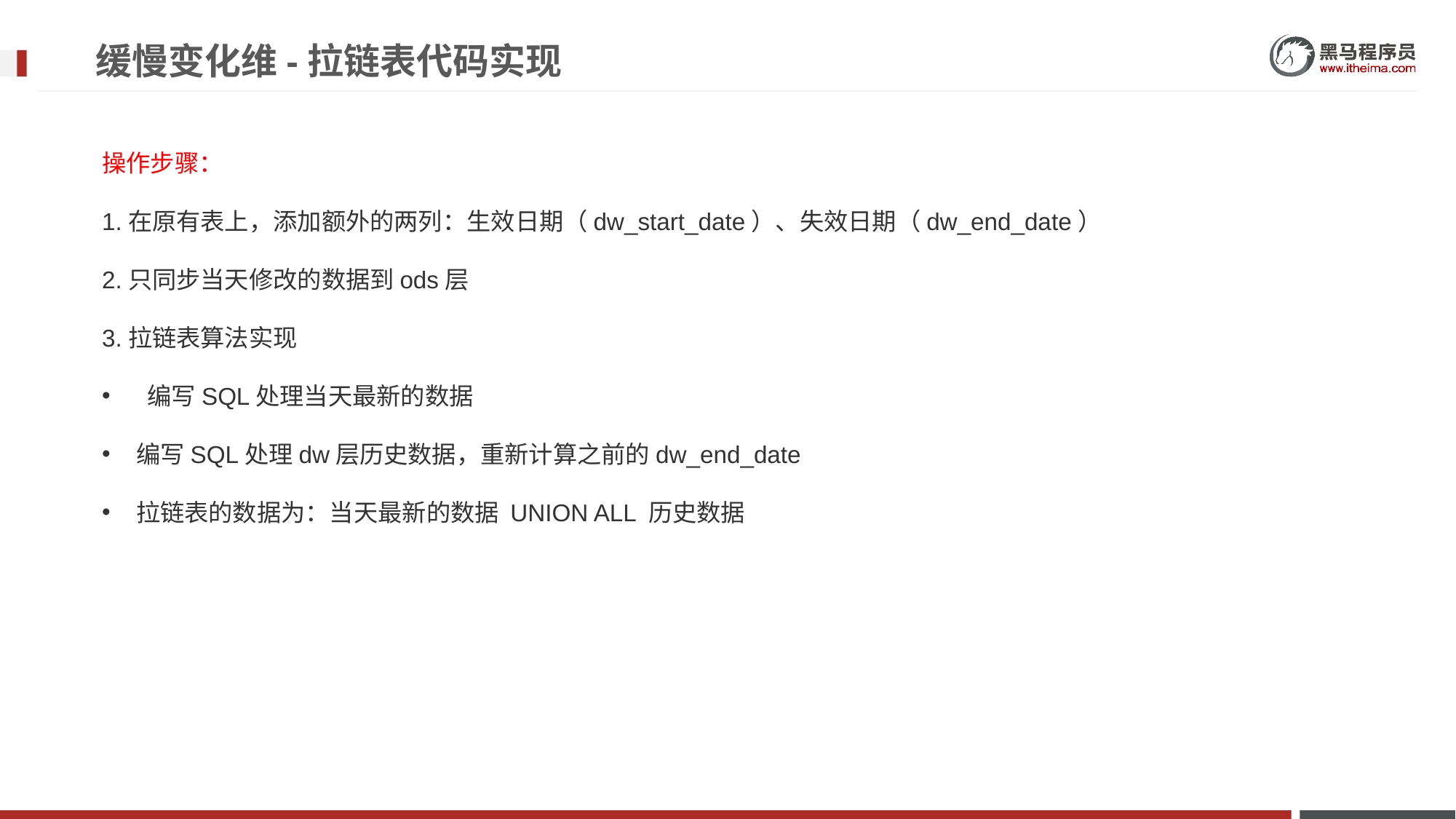

# 缓慢变化维-拉链表代码实现
操作步骤：
1.在原有表上，添加额外的两列：生效日期（dw_start_date）、失效日期（dw_end_date）
2.只同步当天修改的数据到ods层
3.拉链表算法实现
 编写SQL处理当天最新的数据
编写SQL处理dw层历史数据，重新计算之前的dw_end_date
拉链表的数据为：当天最新的数据 UNION ALL 历史数据